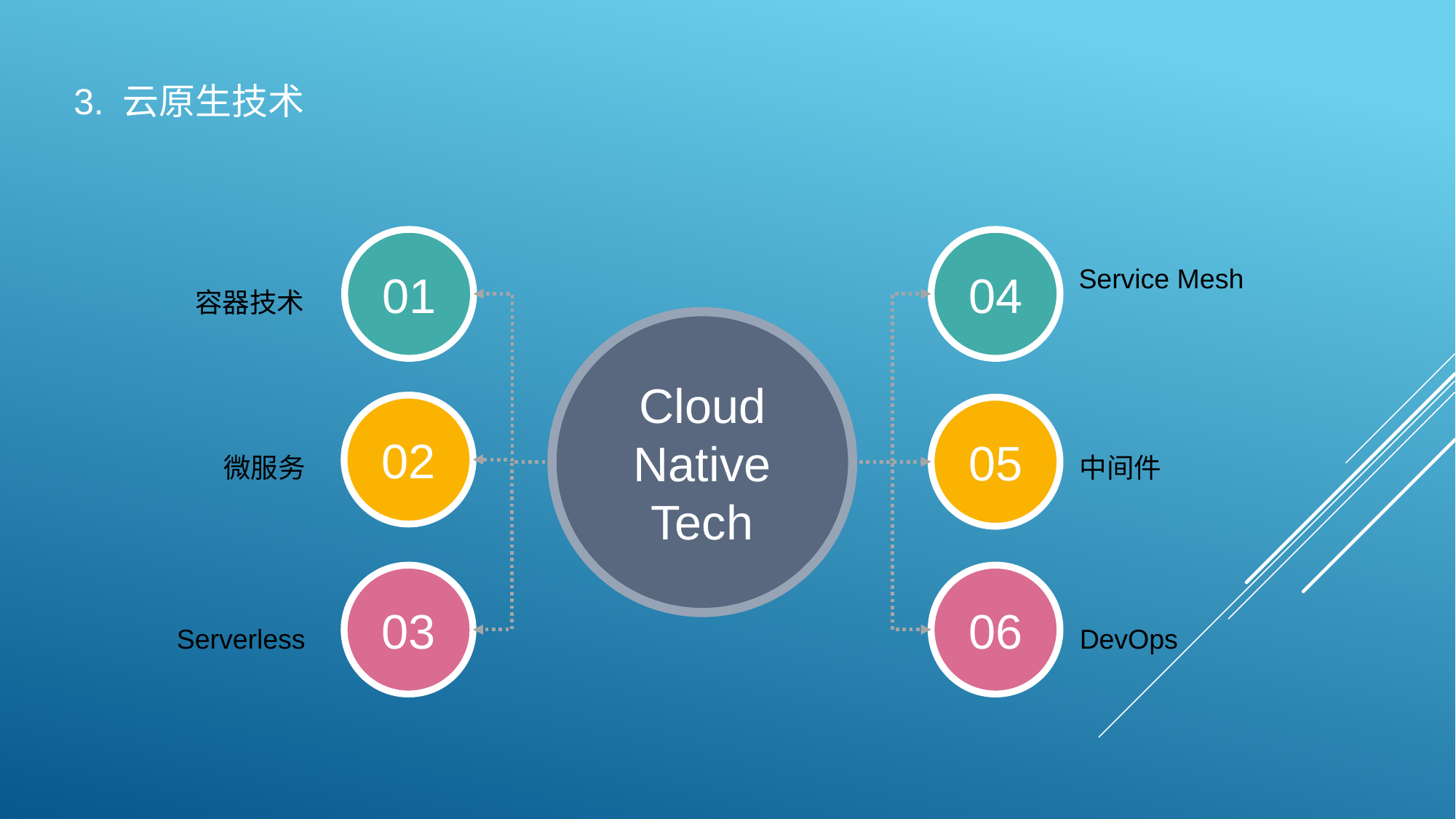

3. 云原生技术
01
04
容器技术
Service Mesh

Cloud
Native
Tech
02
05
微服务
中间件
03
06
Serverless
DevOps